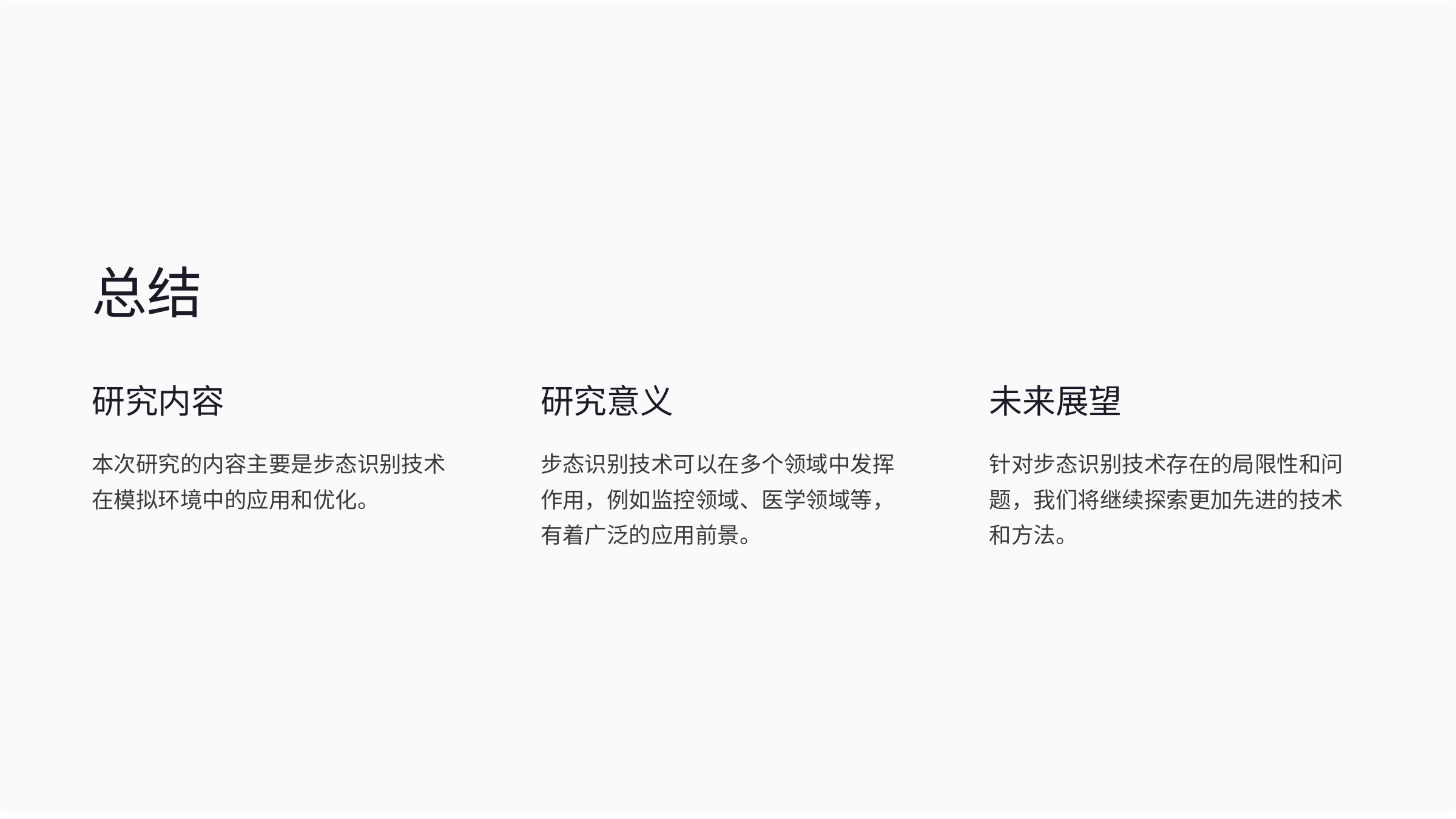

总结
研究内容
研究意义
未来展望
本次研究的内容主要是步态识别技术在模拟环境中的应用和优化。
步态识别技术可以在多个领域中发挥作用，例如监控领域、医学领域等，有着广泛的应用前景。
针对步态识别技术存在的局限性和问题，我们将继续探索更加先进的技术和方法。